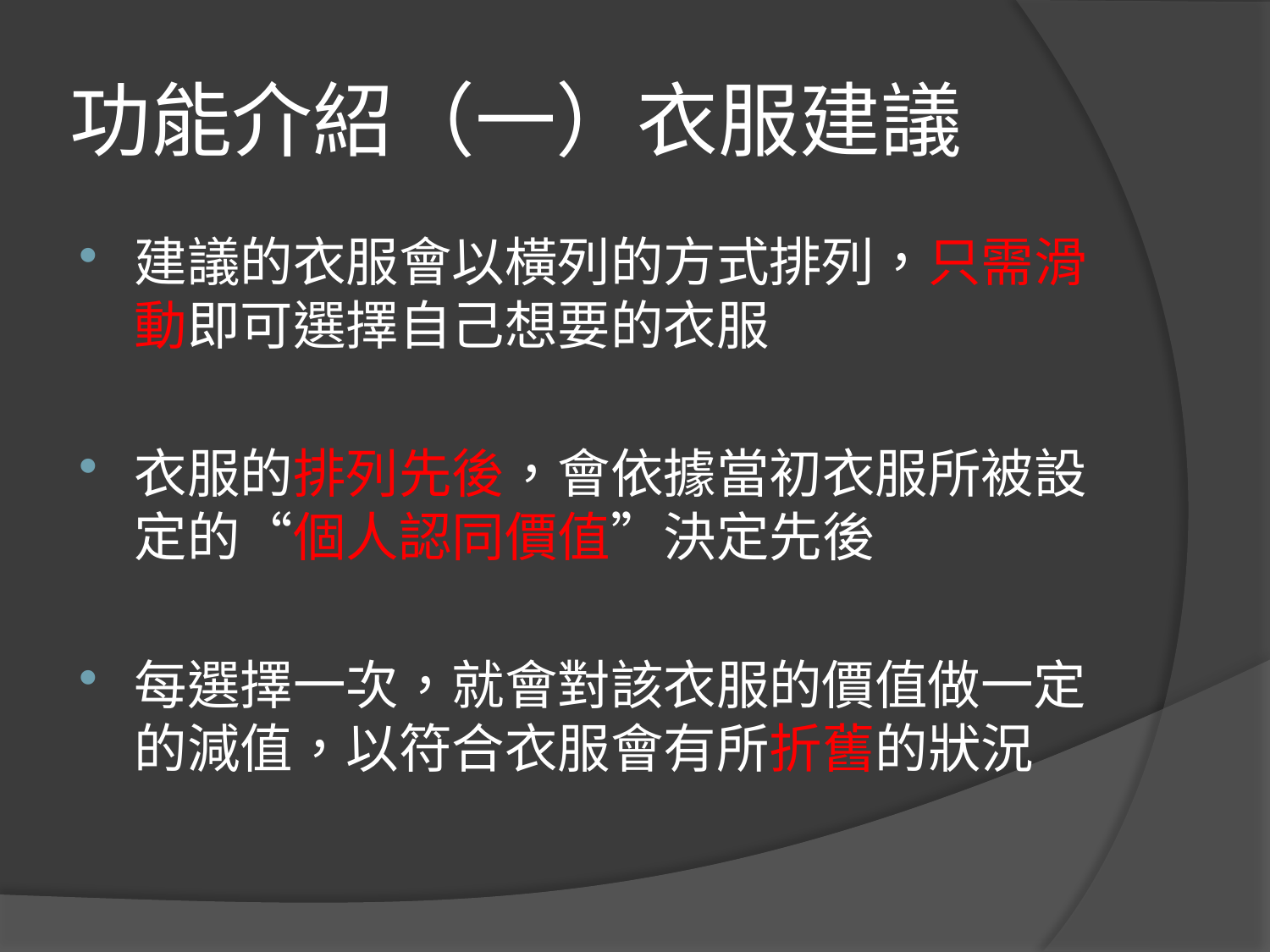

# 功能介紹（一）衣服建議
建議的衣服會以橫列的方式排列，只需滑動即可選擇自己想要的衣服

衣服的排列先後，會依據當初衣服所被設定的“個人認同價值”決定先後

每選擇一次，就會對該衣服的價值做一定的減值，以符合衣服會有所折舊的狀況